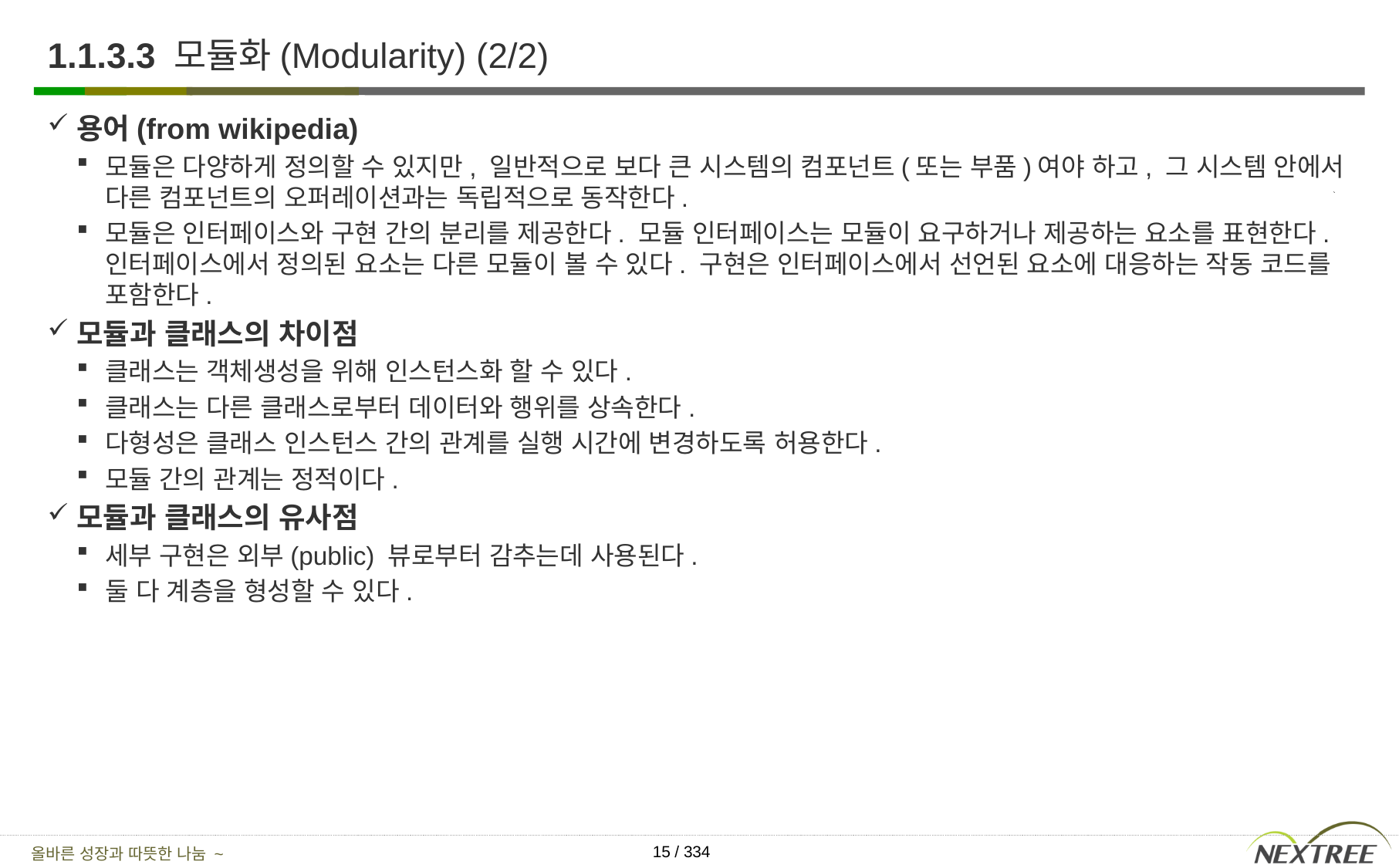

# 1.1.3.3 모듈화(Modularity) (2/2)
용어(from wikipedia)
모듈은 다양하게 정의할 수 있지만, 일반적으로 보다 큰 시스템의 컴포넌트(또는 부품)여야 하고, 그 시스템 안에서 다른 컴포넌트의 오퍼레이션과는 독립적으로 동작한다.
모듈은 인터페이스와 구현 간의 분리를 제공한다. 모듈 인터페이스는 모듈이 요구하거나 제공하는 요소를 표현한다. 인터페이스에서 정의된 요소는 다른 모듈이 볼 수 있다. 구현은 인터페이스에서 선언된 요소에 대응하는 작동 코드를 포함한다.
모듈과 클래스의 차이점
클래스는 객체생성을 위해 인스턴스화 할 수 있다.
클래스는 다른 클래스로부터 데이터와 행위를 상속한다.
다형성은 클래스 인스턴스 간의 관계를 실행 시간에 변경하도록 허용한다.
모듈 간의 관계는 정적이다.
모듈과 클래스의 유사점
세부 구현은 외부(public) 뷰로부터 감추는데 사용된다.
둘 다 계층을 형성할 수 있다.